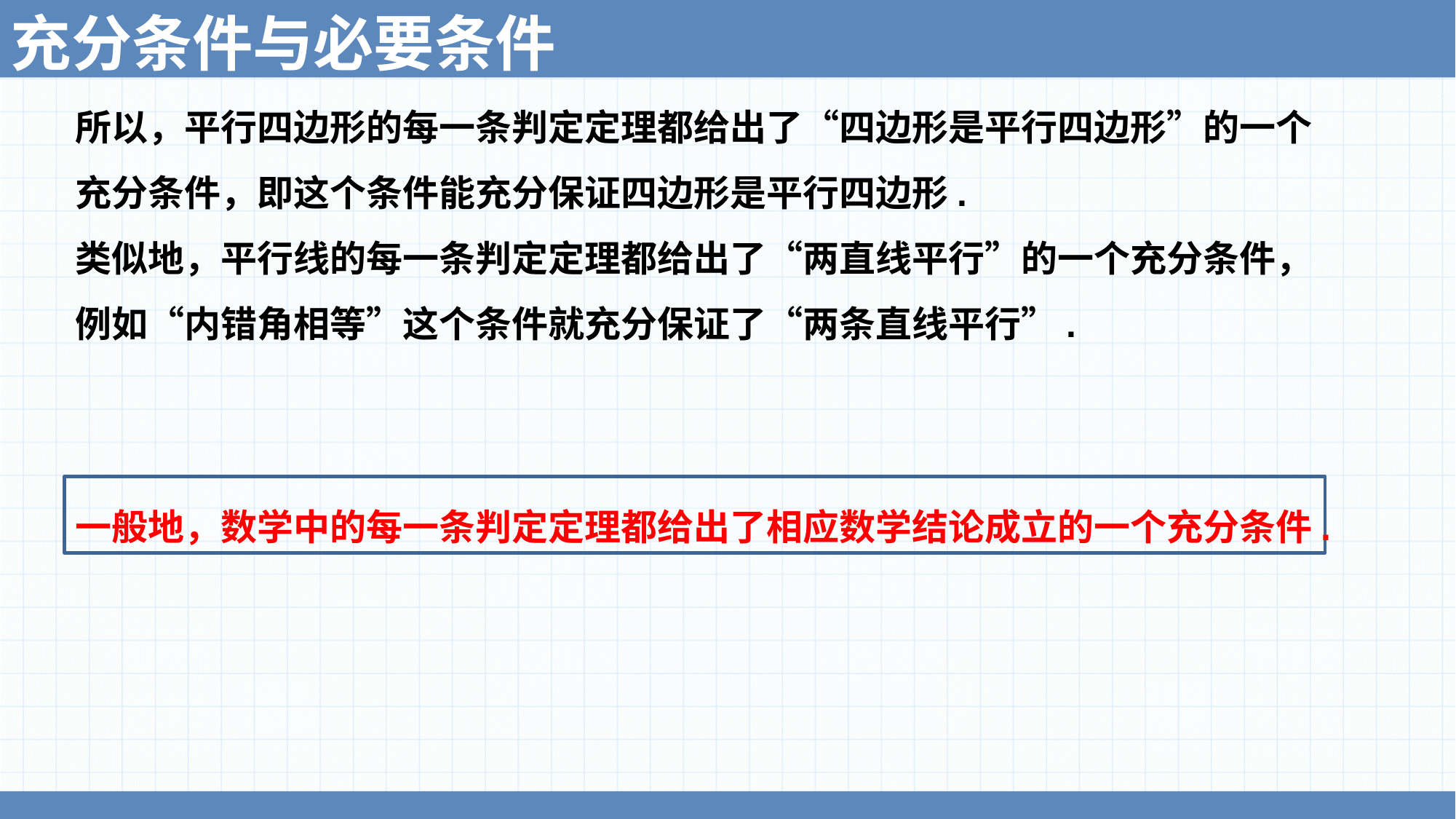

充分条件与必要条件
所以，平行四边形的每一条判定定理都给出了“四边形是平行四边形”的一个充分条件，即这个条件能充分保证四边形是平行四边形.
类似地，平行线的每一条判定定理都给出了“两直线平行”的一个充分条件，例如“内错角相等”这个条件就充分保证了“两条直线平行”.
一般地，数学中的每一条判定定理都给出了相应数学结论成立的一个充分条件.